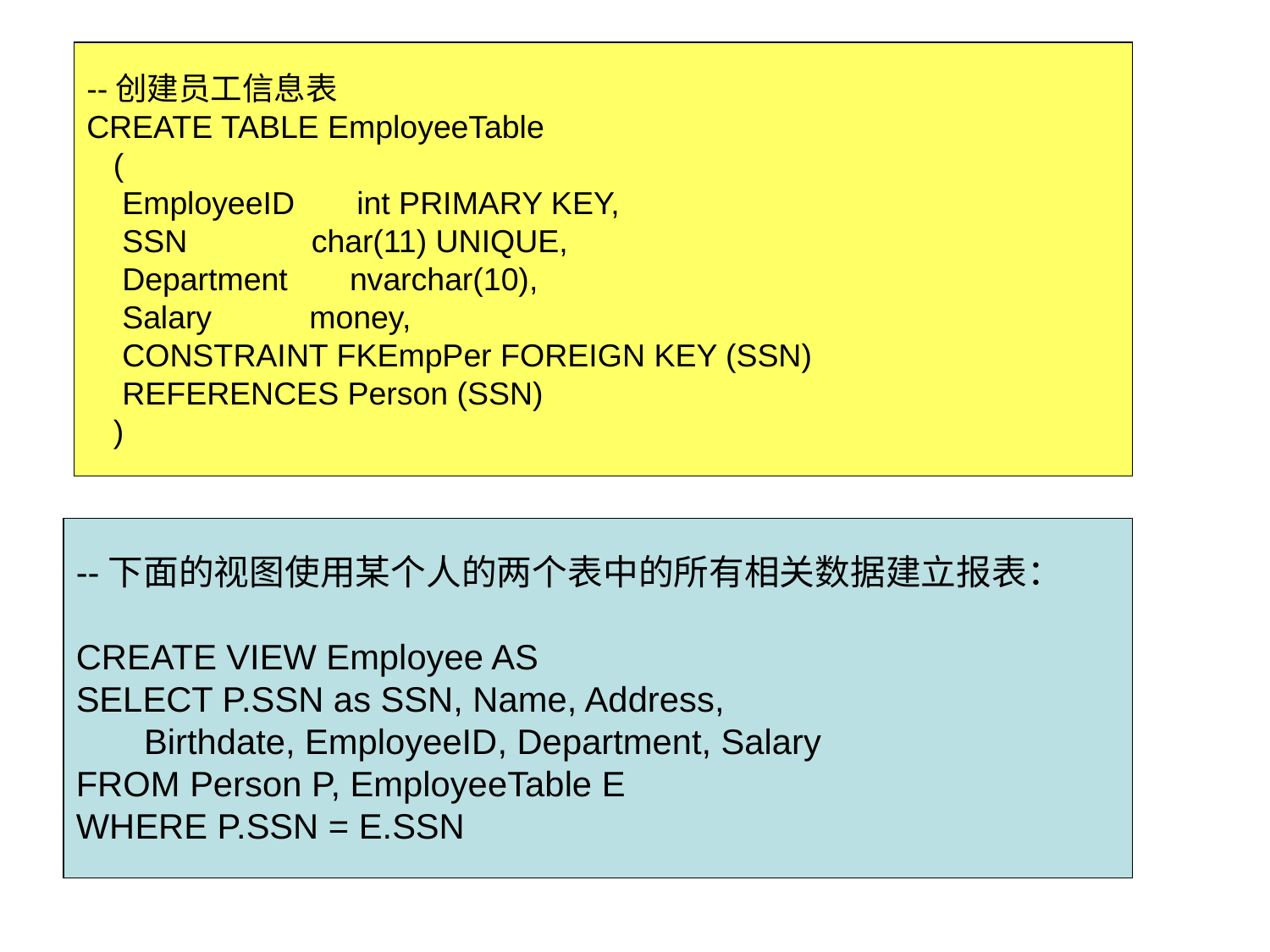

#
--创建员工信息表
CREATE TABLE EmployeeTable
   (
    EmployeeID       int PRIMARY KEY,
    SSN              char(11) UNIQUE,
    Department       nvarchar(10),
    Salary           money,
    CONSTRAINT FKEmpPer FOREIGN KEY (SSN)
    REFERENCES Person (SSN)
   )

--下面的视图使用某个人的两个表中的所有相关数据建立报表：

CREATE VIEW Employee AS
SELECT P.SSN as SSN, Name, Address,
       Birthdate, EmployeeID, Department, Salary
FROM Person P, EmployeeTable E
WHERE P.SSN = E.SSN